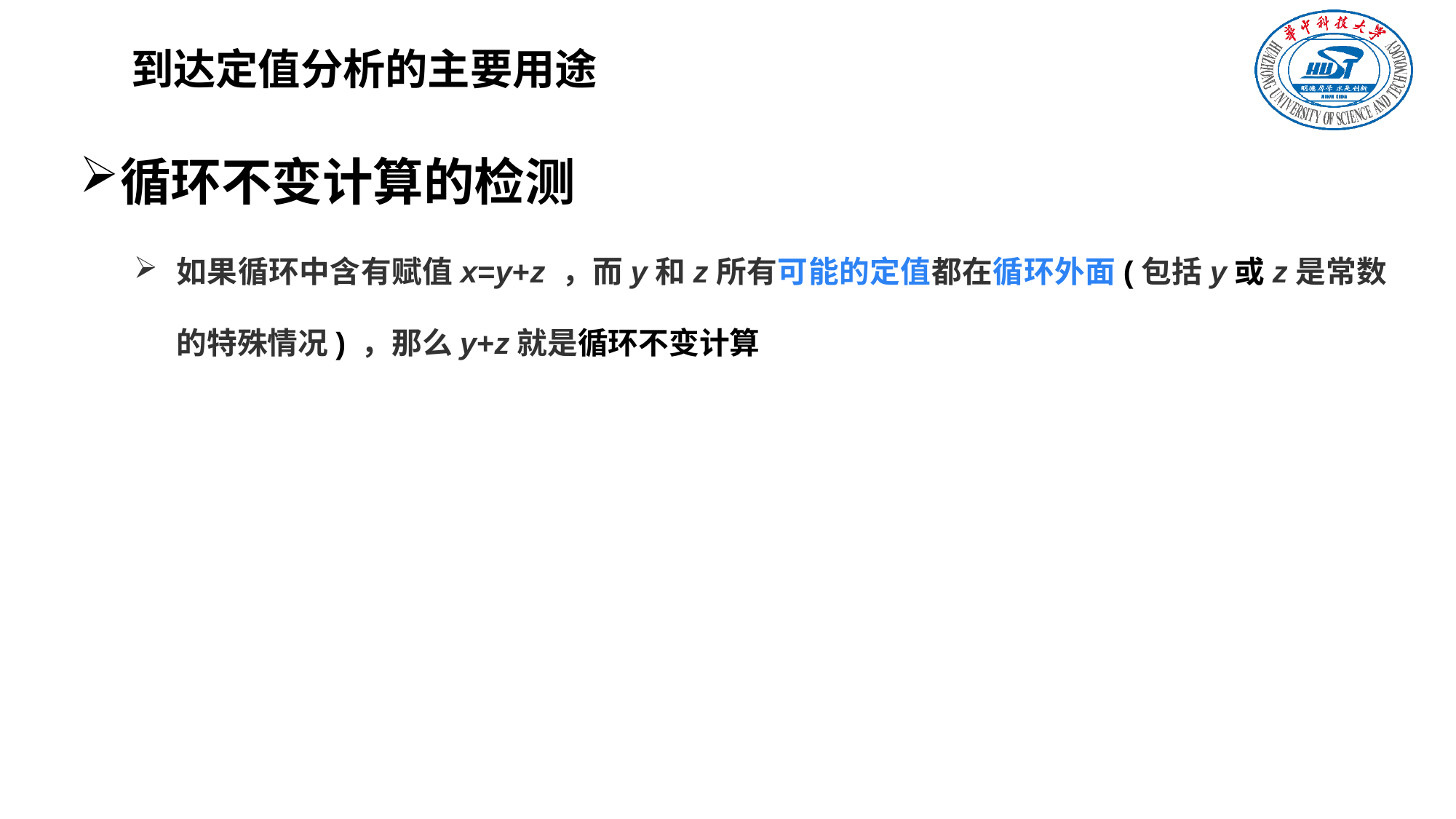

# 到达定值分析的主要用途
循环不变计算的检测
如果循环中含有赋值x=y+z ，而y和z所有可能的定值都在循环外面(包括y或z是常数的特殊情况) ，那么y+z就是循环不变计算